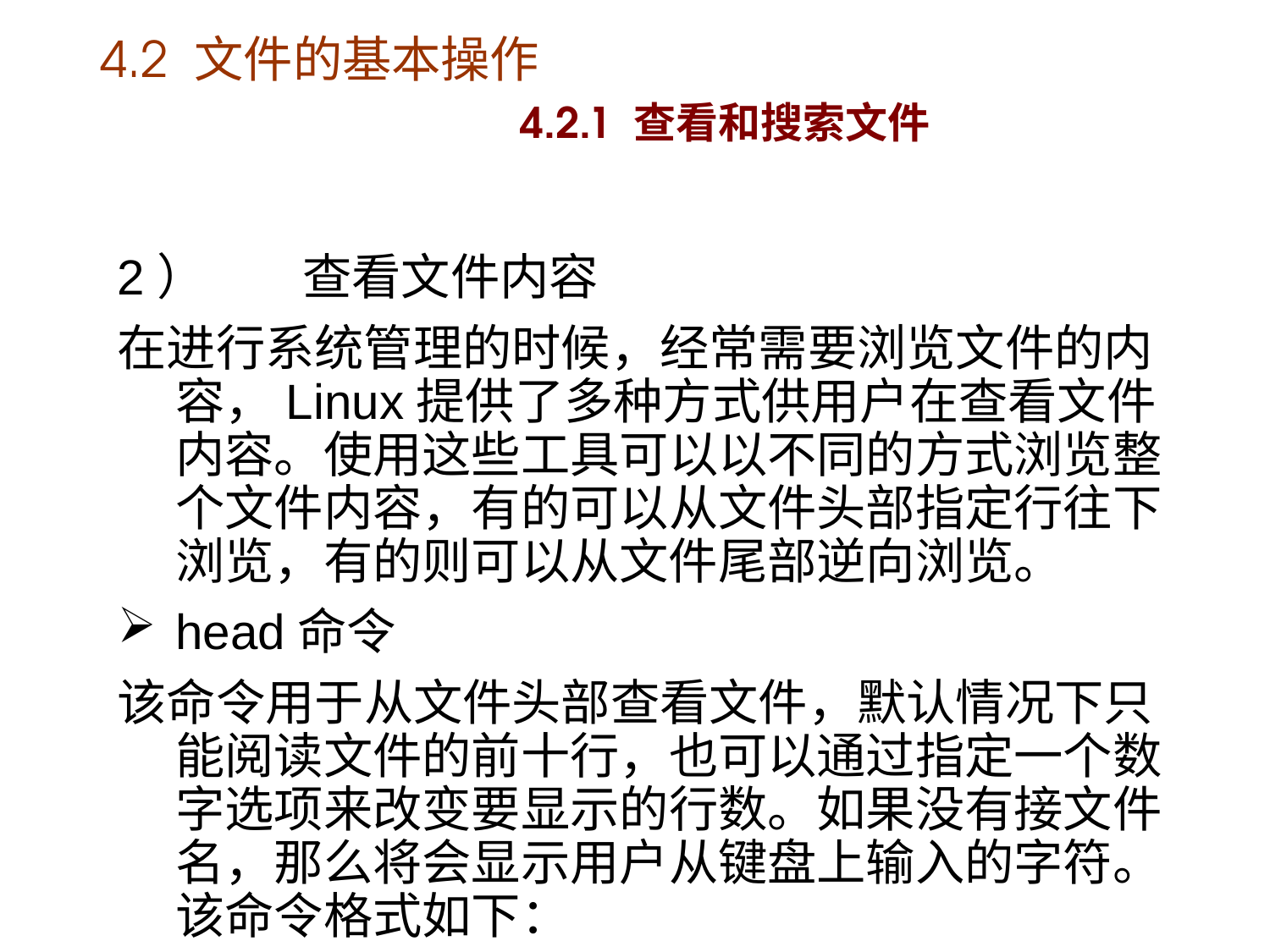

# 4.2 文件的基本操作 4.2.1 查看和搜索文件
2）	查看文件内容
在进行系统管理的时候，经常需要浏览文件的内容，Linux提供了多种方式供用户在查看文件内容。使用这些工具可以以不同的方式浏览整个文件内容，有的可以从文件头部指定行往下浏览，有的则可以从文件尾部逆向浏览。
head命令
该命令用于从文件头部查看文件，默认情况下只能阅读文件的前十行，也可以通过指定一个数字选项来改变要显示的行数。如果没有接文件名，那么将会显示用户从键盘上输入的字符。该命令格式如下：